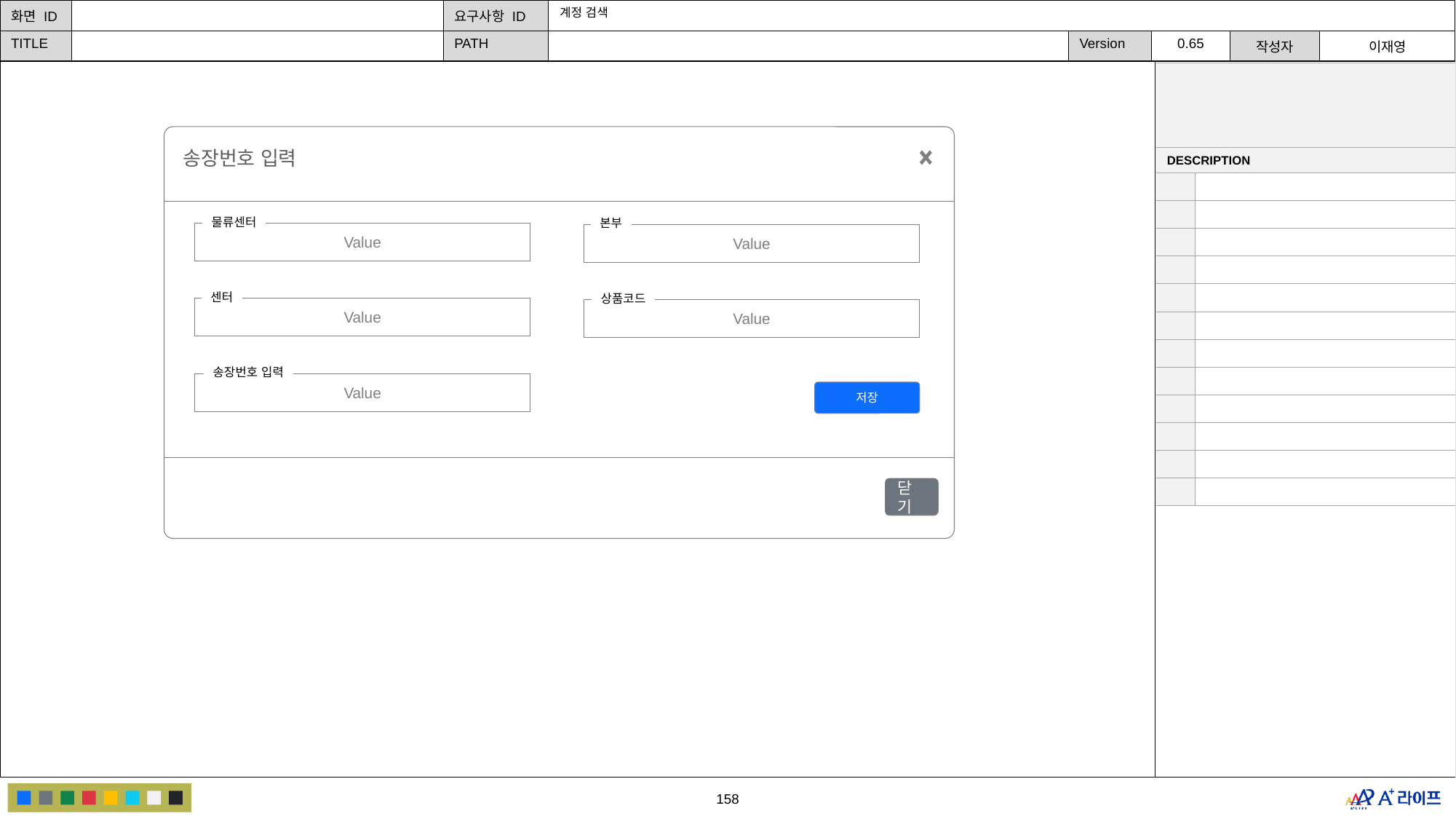

계정 검색

|  |  |
| --- | --- |
| DESCRIPTION |  |
|  |  |
|  |  |
|  |  |
|  |  |
|  |  |
|  |  |
|  |  |
|  |  |
|  |  |
|  |  |
|  |  |
|  |  |
송장번호 입력

물류센터
본부
Value
Value
센터
상품코드
Value
Value
송장번호 입력
Value
저장
닫기